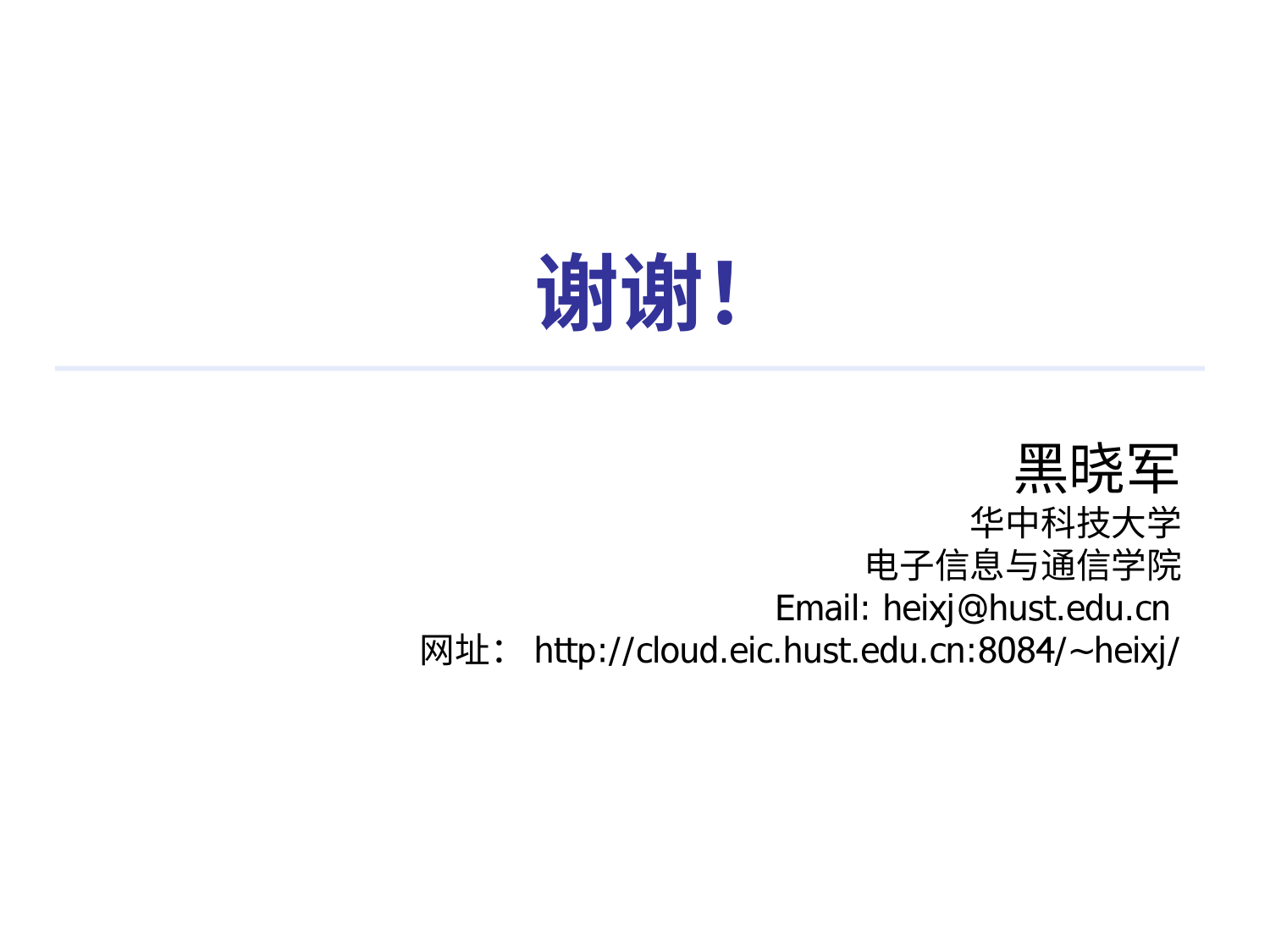

# 谢谢！
黑晓军
华中科技大学
电子信息与通信学院
Email: heixj@hust.edu.cn
网址：http://cloud.eic.hust.edu.cn:8084/~heixj/